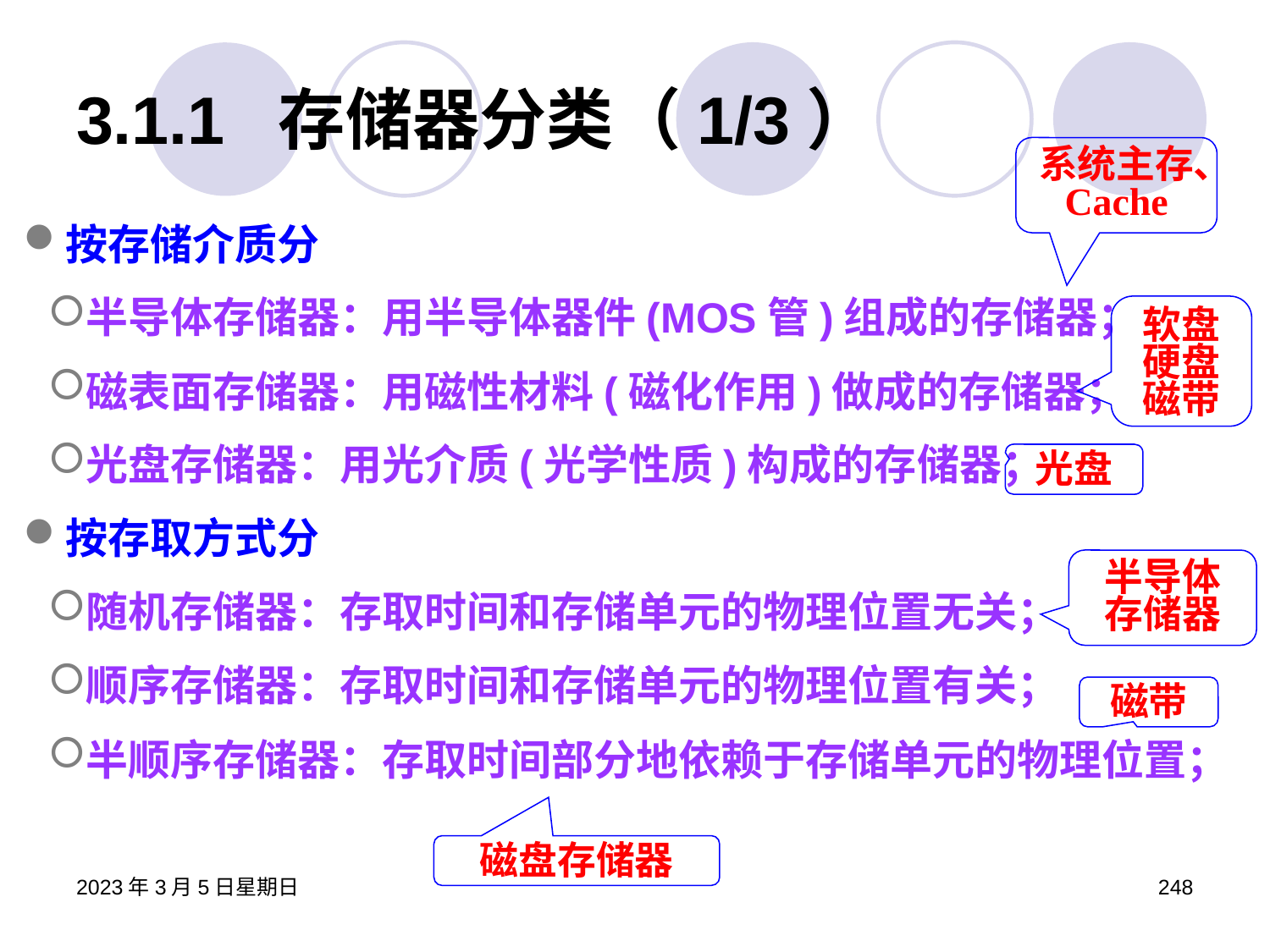

# 3.1.1  存储器分类（1/3）
系统主存、Cache
按存储介质分
半导体存储器：用半导体器件(MOS管)组成的存储器；
磁表面存储器：用磁性材料(磁化作用)做成的存储器；
光盘存储器：用光介质(光学性质)构成的存储器；
按存取方式分
随机存储器：存取时间和存储单元的物理位置无关；
顺序存储器：存取时间和存储单元的物理位置有关；
半顺序存储器：存取时间部分地依赖于存储单元的物理位置；
软盘硬盘磁带
光盘
半导体存储器
磁带
磁盘存储器
2023年3月5日星期日
248